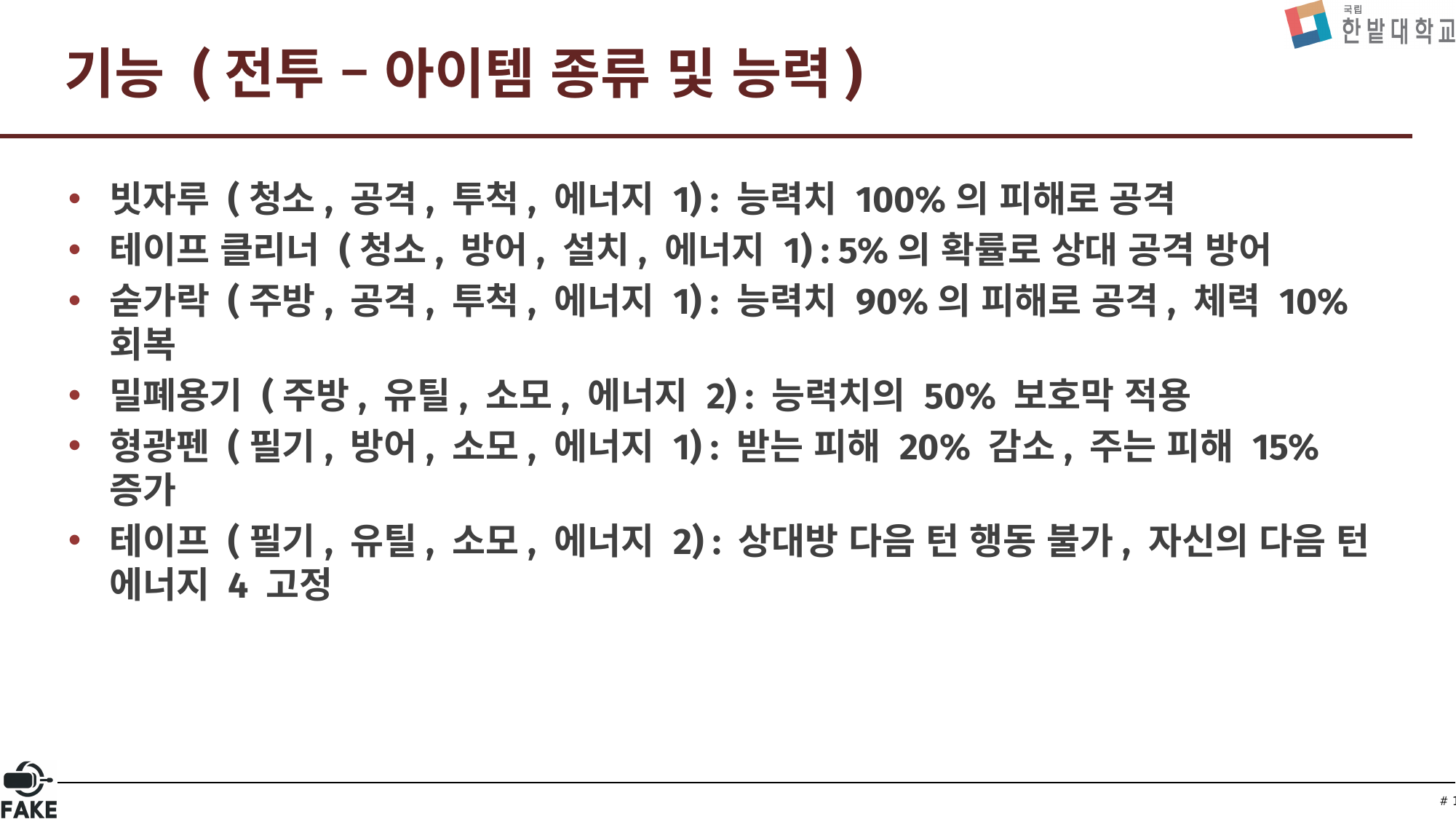

# 기능 (전투 – 아이템 종류 및 능력)
빗자루 (청소, 공격, 투척, 에너지 1) : 능력치 100%의 피해로 공격
테이프 클리너 (청소, 방어, 설치, 에너지 1) : 5%의 확률로 상대 공격 방어
숟가락 (주방, 공격, 투척, 에너지 1) : 능력치 90%의 피해로 공격, 체력 10% 회복
밀폐용기 (주방, 유틸, 소모, 에너지 2) : 능력치의 50% 보호막 적용
형광펜 (필기, 방어, 소모, 에너지 1) : 받는 피해 20% 감소, 주는 피해 15% 증가
테이프 (필기, 유틸, 소모, 에너지 2) : 상대방 다음 턴 행동 불가, 자신의 다음 턴 에너지 4 고정